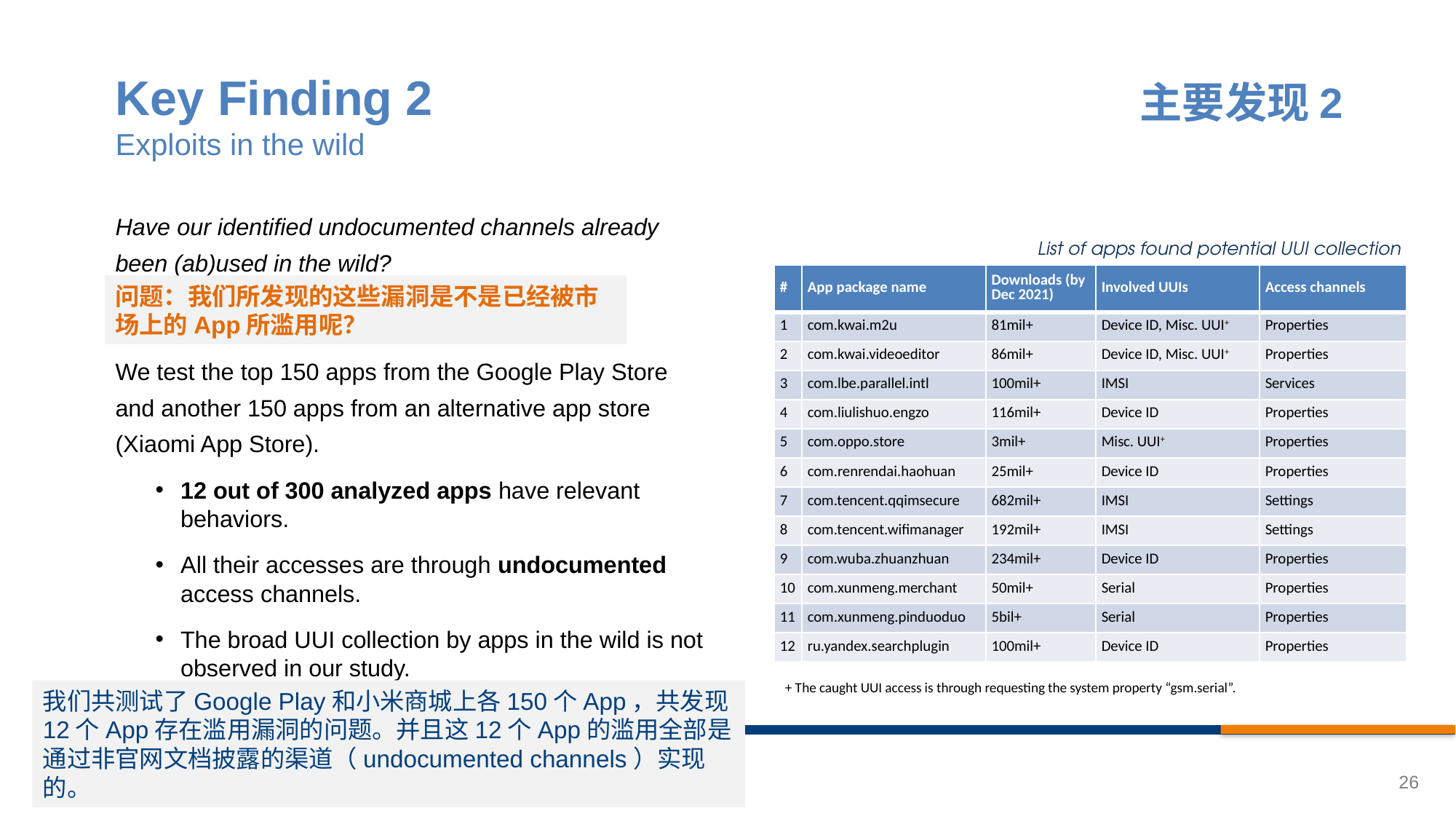

主要发现2
Key Finding 2
Exploits in the wild
Have our identified undocumented channels already been (ab)used in the wild?

We test the top 150 apps from the Google Play Store and another 150 apps from an alternative app store (Xiaomi App Store).
12 out of 300 analyzed apps have relevant behaviors.
All their accesses are through undocumented access channels.
The broad UUI collection by apps in the wild is not observed in our study.
List of apps found potential UUI collection
| # | App package name | Downloads (by Dec 2021) | Involved UUIs | Access channels |
| --- | --- | --- | --- | --- |
| 1 | com.kwai.m2u | 81mil+ | Device ID, Misc. UUI+ | Properties |
| 2 | com.kwai.videoeditor | 86mil+ | Device ID, Misc. UUI+ | Properties |
| 3 | com.lbe.parallel.intl | 100mil+ | IMSI | Services |
| 4 | com.liulishuo.engzo | 116mil+ | Device ID | Properties |
| 5 | com.oppo.store | 3mil+ | Misc. UUI+ | Properties |
| 6 | com.renrendai.haohuan | 25mil+ | Device ID | Properties |
| 7 | com.tencent.qqimsecure | 682mil+ | IMSI | Settings |
| 8 | com.tencent.wifimanager | 192mil+ | IMSI | Settings |
| 9 | com.wuba.zhuanzhuan | 234mil+ | Device ID | Properties |
| 10 | com.xunmeng.merchant | 50mil+ | Serial | Properties |
| 11 | com.xunmeng.pinduoduo | 5bil+ | Serial | Properties |
| 12 | ru.yandex.searchplugin | 100mil+ | Device ID | Properties |
问题：我们所发现的这些漏洞是不是已经被市场上的App所滥用呢？
+ The caught UUI access is through requesting the system property “gsm.serial”.
我们共测试了Google Play和小米商城上各150个App，共发现12个App存在滥用漏洞的问题。并且这12个App的滥用全部是通过非官网文档披露的渠道（undocumented channels）实现的。
26